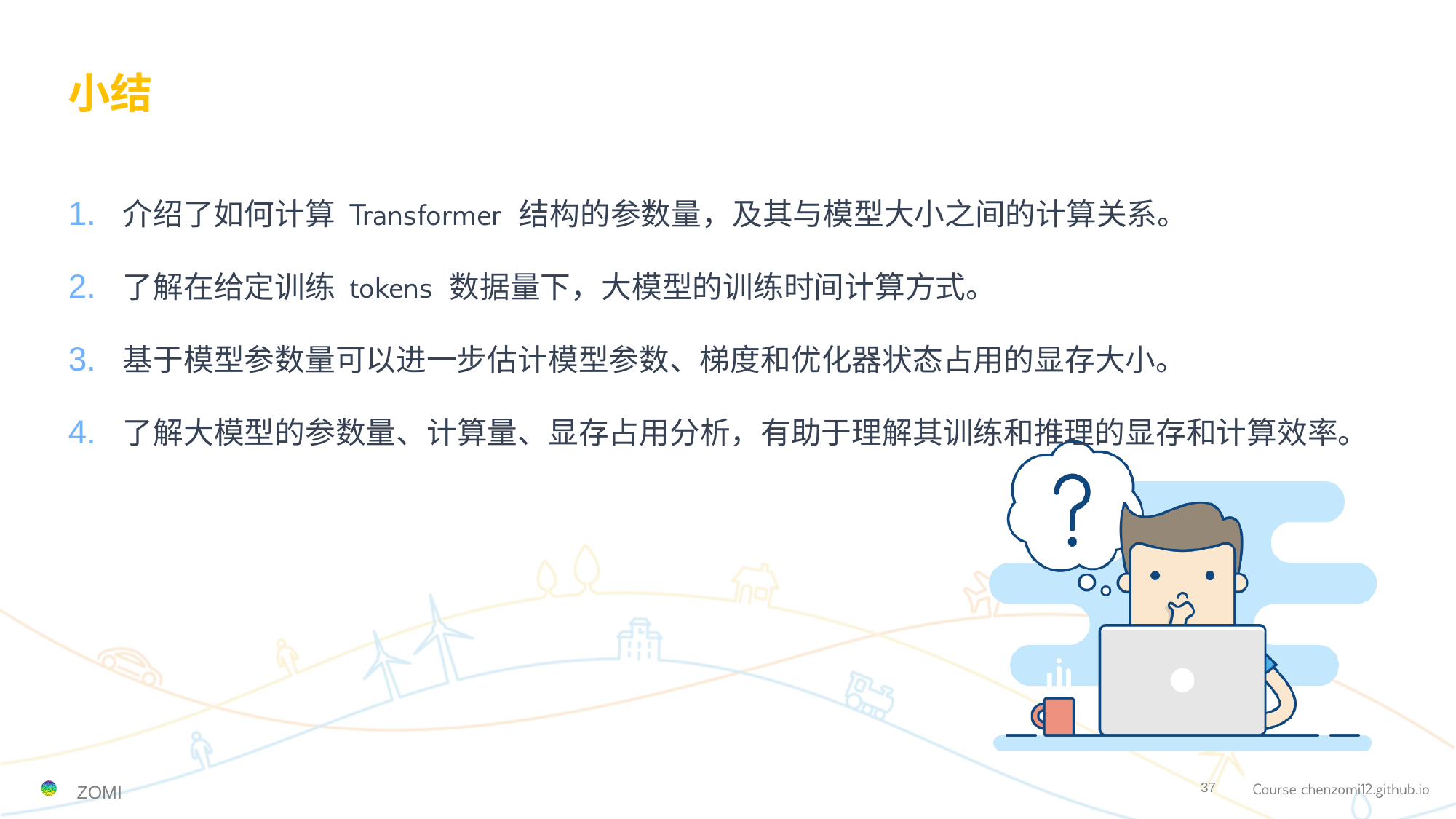

# 小结
介绍了如何计算 Transformer 结构的参数量，及其与模型大小之间的计算关系。
了解在给定训练 tokens 数据量下，大模型的训练时间计算方式。
基于模型参数量可以进一步估计模型参数、梯度和优化器状态占用的显存大小。
了解大模型的参数量、计算量、显存占用分析，有助于理解其训练和推理的显存和计算效率。